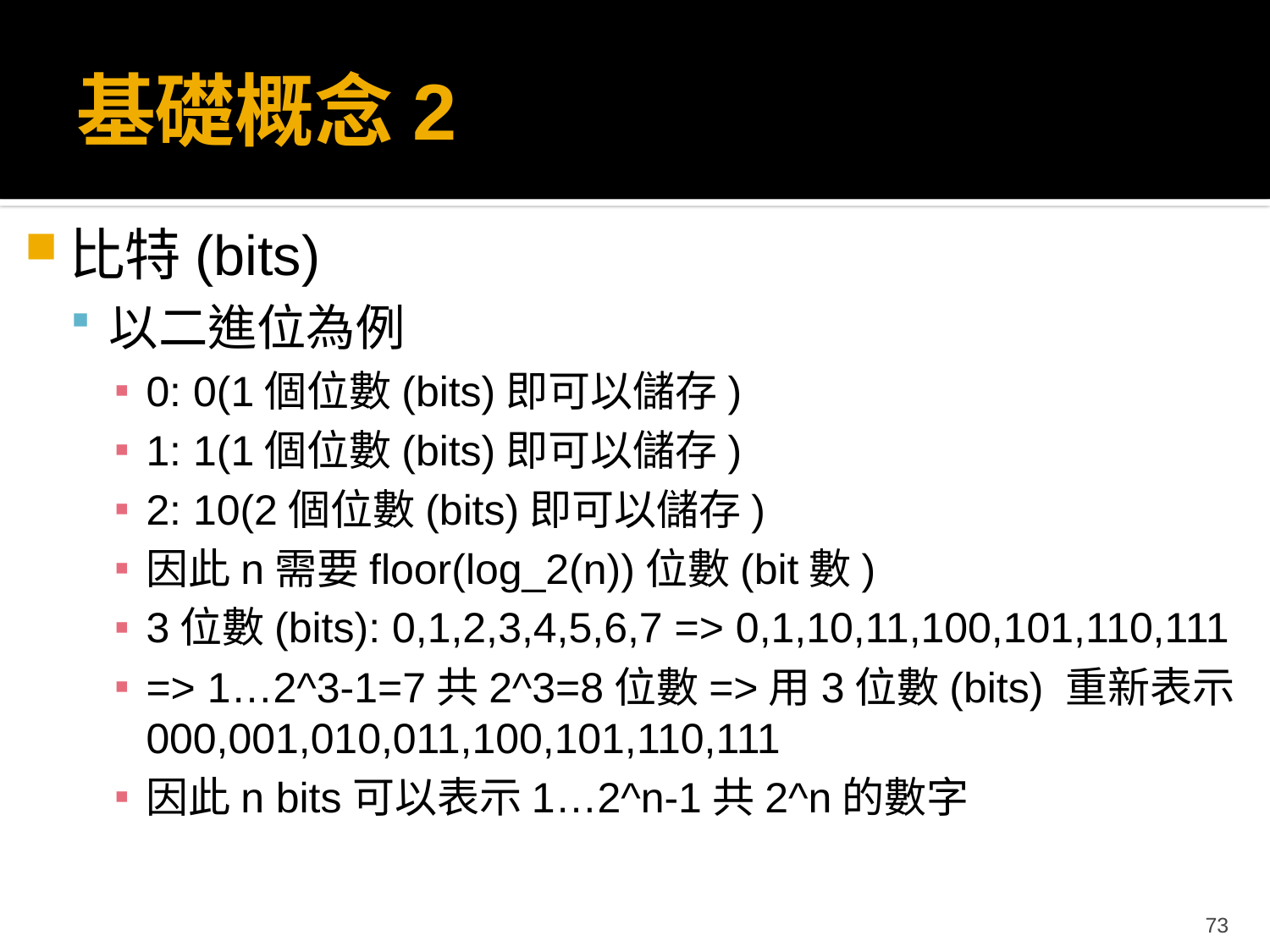

# 基礎概念2
比特(bits)
以二進位為例
0: 0(1個位數(bits)即可以儲存)
1: 1(1個位數(bits)即可以儲存)
2: 10(2個位數(bits)即可以儲存)
因此n需要floor(log_2(n))位數(bit數)
3位數(bits): 0,1,2,3,4,5,6,7 => 0,1,10,11,100,101,110,111
=> 1…2^3-1=7共2^3=8位數=>用3位數(bits) 重新表示000,001,010,011,100,101,110,111
因此n bits可以表示1…2^n-1共2^n的數字

73